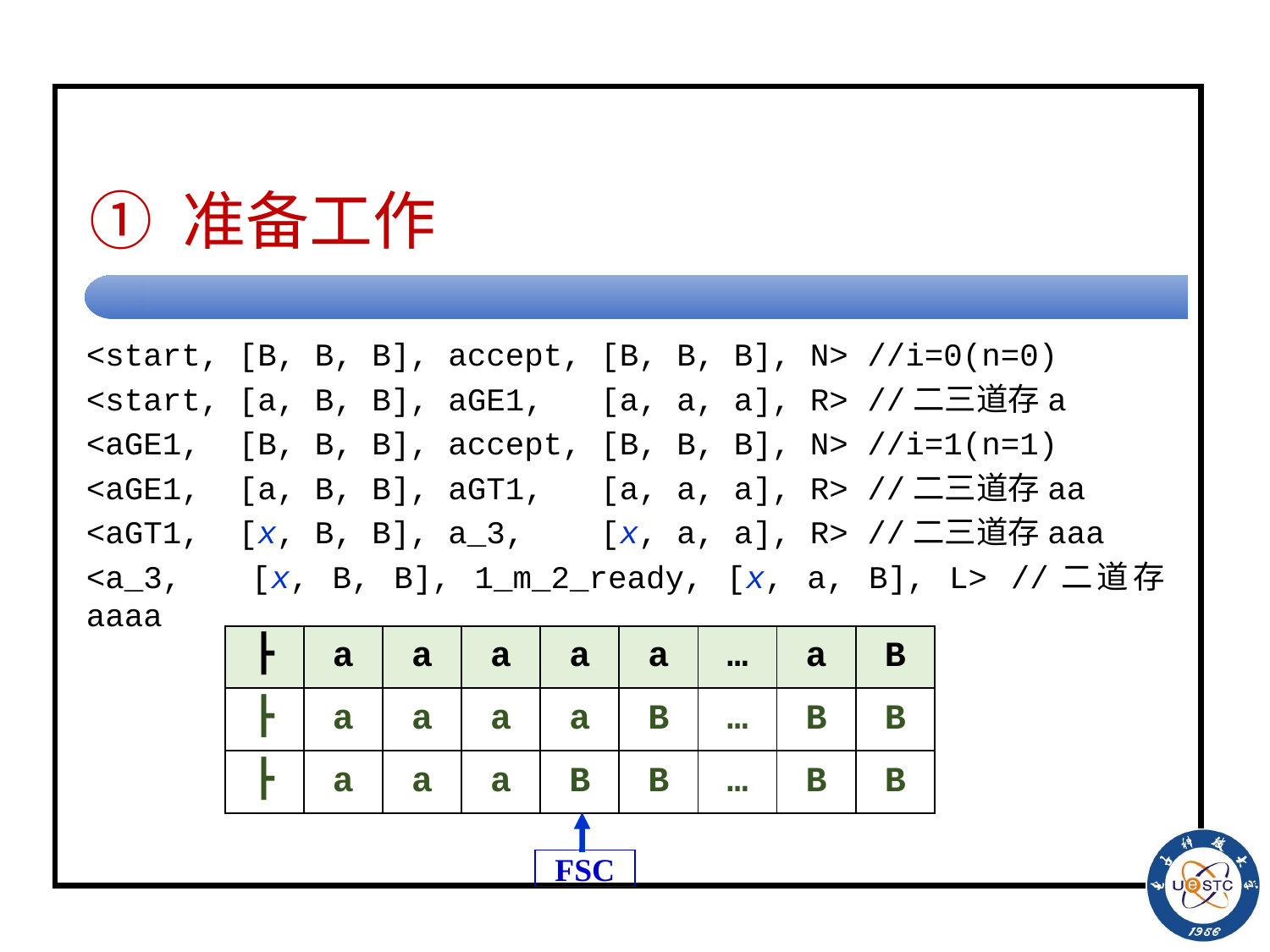

# ① 准备工作
<start, [B, B, B], accept, [B, B, B], N> //i=0(n=0)
<start, [a, B, B], aGE1,   [a, a, a], R> //二三道存a
<aGE1,  [B, B, B], accept, [B, B, B], N> //i=1(n=1)
<aGE1,  [a, B, B], aGT1,   [a, a, a], R> //二三道存aa
<aGT1,  [x, B, B], a_3,    [x, a, a], R> //二三道存aaa
<a_3,   [x, B, B], 1_m_2_ready, [x, a, B], L> //二道存aaaa
| ┣ | a | a | a | a | a | … | a | B |
| --- | --- | --- | --- | --- | --- | --- | --- | --- |
| ┣ | a | a | a | a | B | … | B | B |
| ┣ | a | a | a | B | B | … | B | B |

FSC